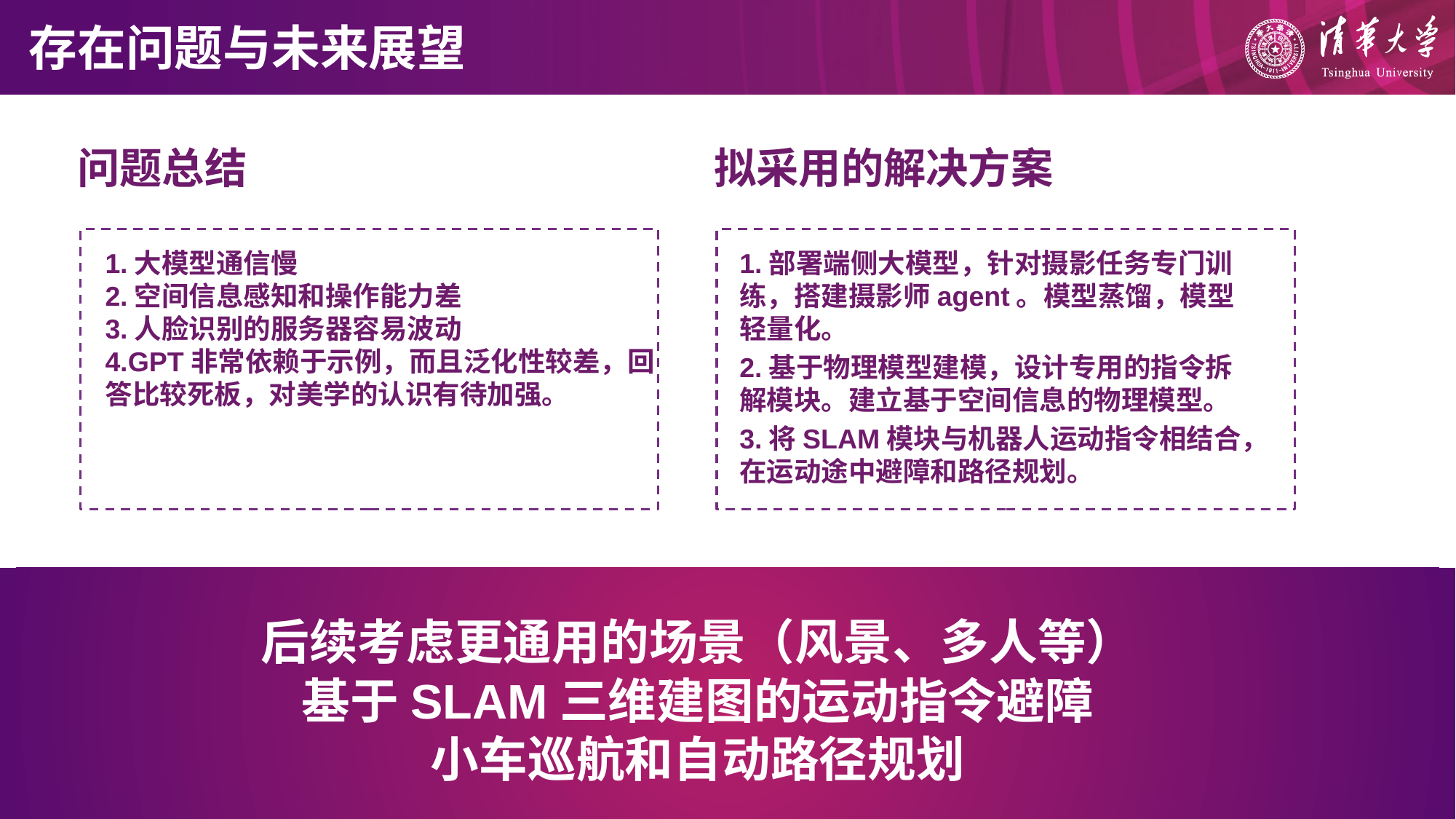

存在问题与未来展望
问题总结
拟采用的解决方案

1.大模型通信慢
2.空间信息感知和操作能力差
3.人脸识别的服务器容易波动
4.GPT非常依赖于示例，而且泛化性较差，回答比较死板，对美学的认识有待加强。
1.部署端侧大模型，针对摄影任务专门训练，搭建摄影师agent。模型蒸馏，模型轻量化。
2.基于物理模型建模，设计专用的指令拆解模块。建立基于空间信息的物理模型。
3.将SLAM模块与机器人运动指令相结合，在运动途中避障和路径规划。

后续考虑更通用的场景（风景、多人等）
基于SLAM三维建图的运动指令避障
小车巡航和自动路径规划